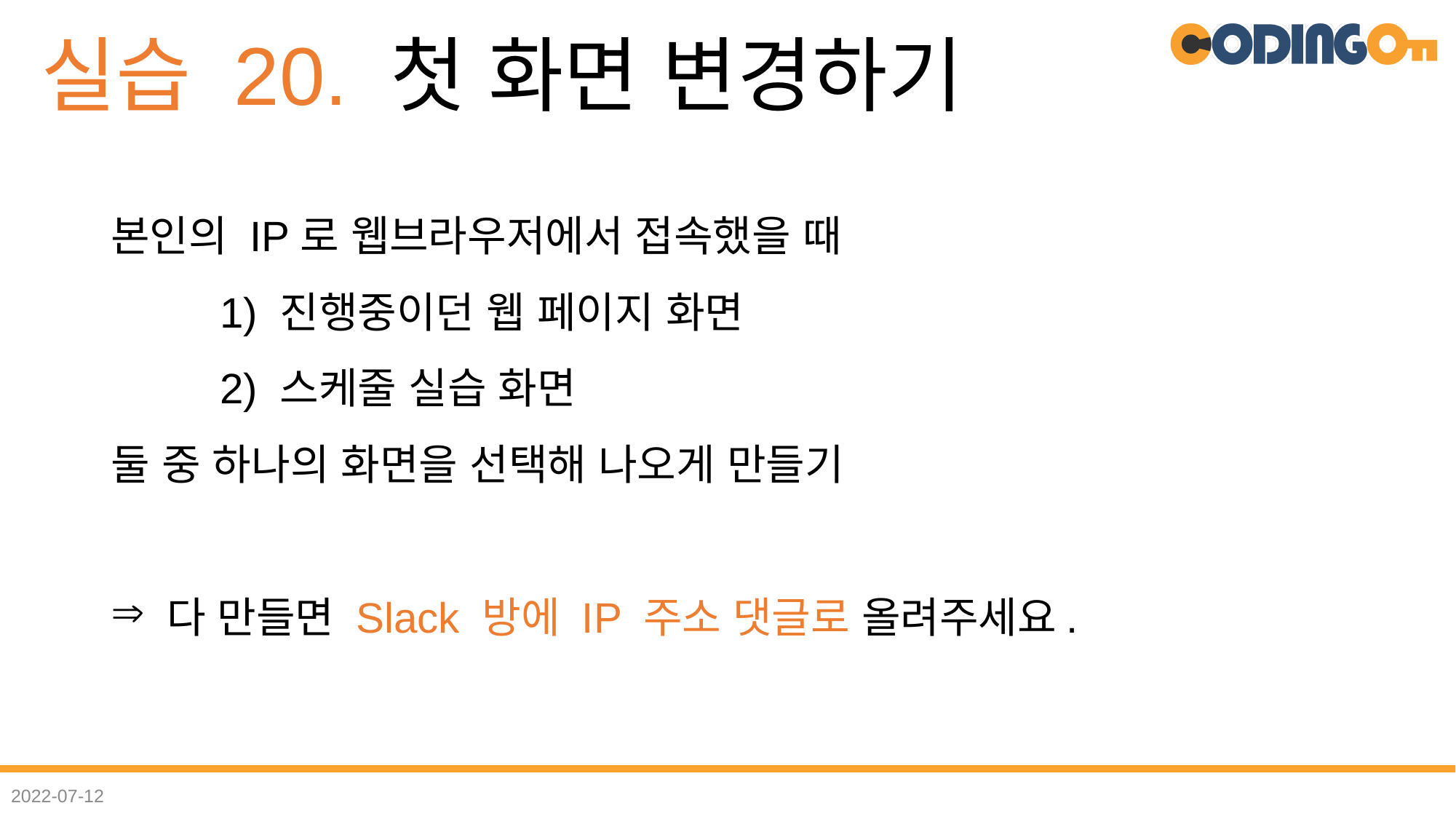

# 실습 20. 첫 화면 변경하기
본인의 IP로 웹브라우저에서 접속했을 때
	1) 진행중이던 웹 페이지 화면
	2) 스케줄 실습 화면
둘 중 하나의 화면을 선택해 나오게 만들기

 다 만들면 Slack 방에 IP 주소 댓글로 올려주세요.
2022-07-12